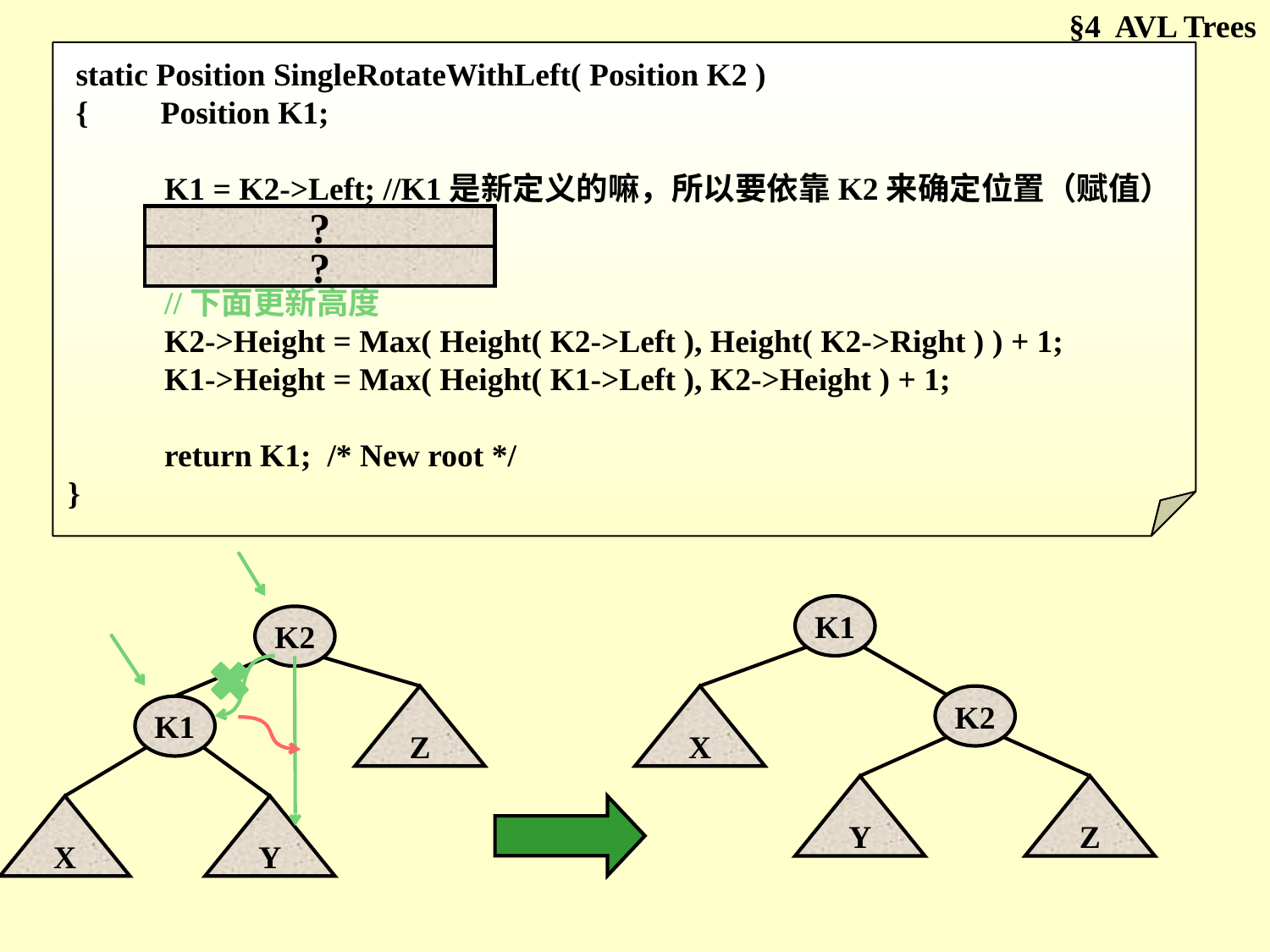

§4  AVL Trees
 static Position SingleRotateWithLeft( Position K2 )
 {         Position K1;

            K1 = K2->Left; //K1是新定义的嘛，所以要依靠K2来确定位置（赋值）
            K2->Left = K1->Right;
            K1->Right = K2;
            //下面更新高度
            K2->Height = Max( Height( K2->Left ), Height( K2->Right ) ) + 1;
            K1->Height = Max( Height( K1->Left ), K2->Height ) + 1;

            return K1;  /* New root */
}
?
?
K1
K2

Z
X
K2
K1
Y
Z
X
Y